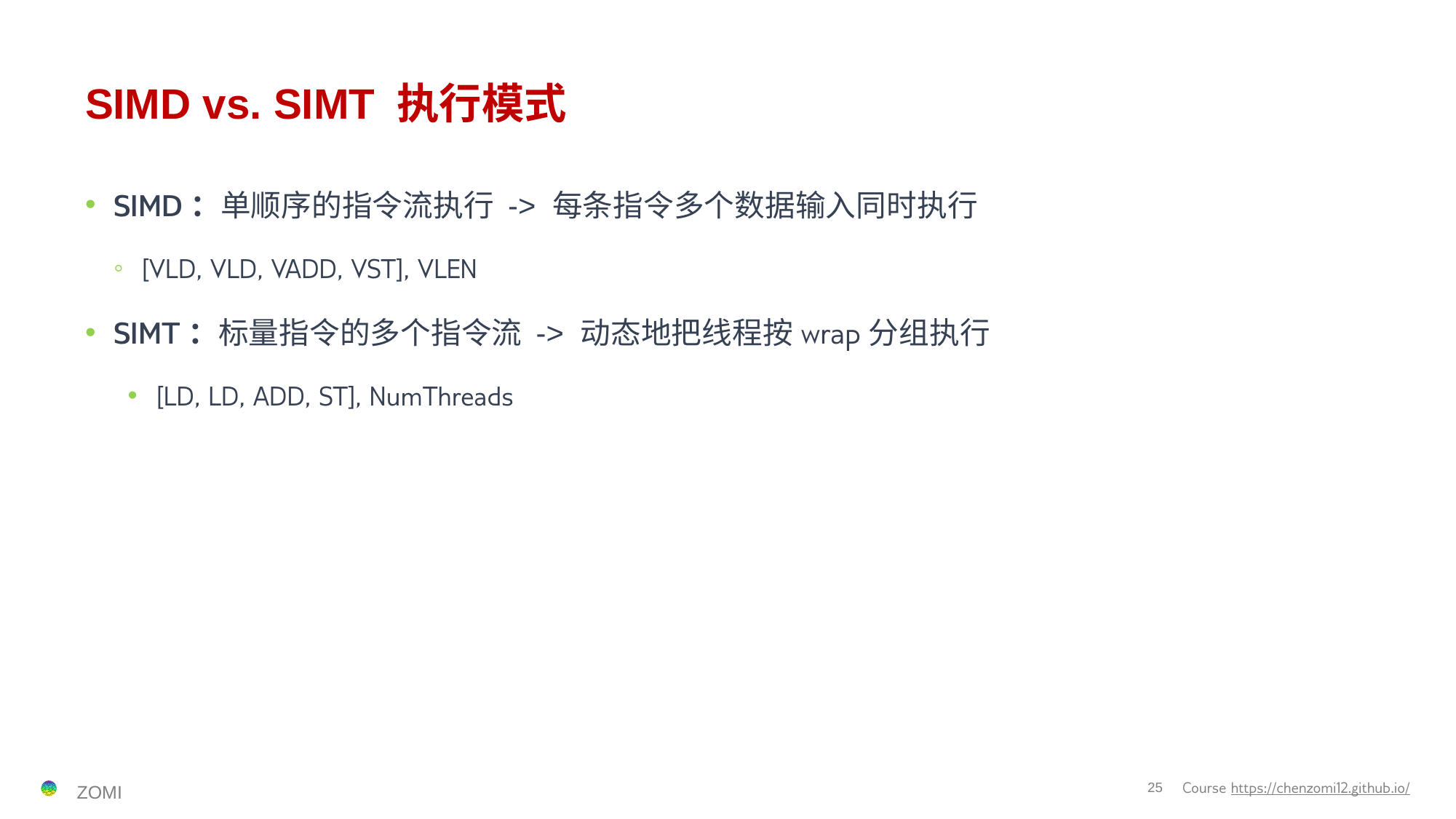

# SIMD vs. SIMT 执行模式
SIMD：单顺序的指令流执行 -> 每条指令多个数据输入同时执行
[VLD, VLD, VADD, VST], VLEN
SIMT：标量指令的多个指令流 -> 动态地把线程按wrap分组执行
[LD, LD, ADD, ST], NumThreads